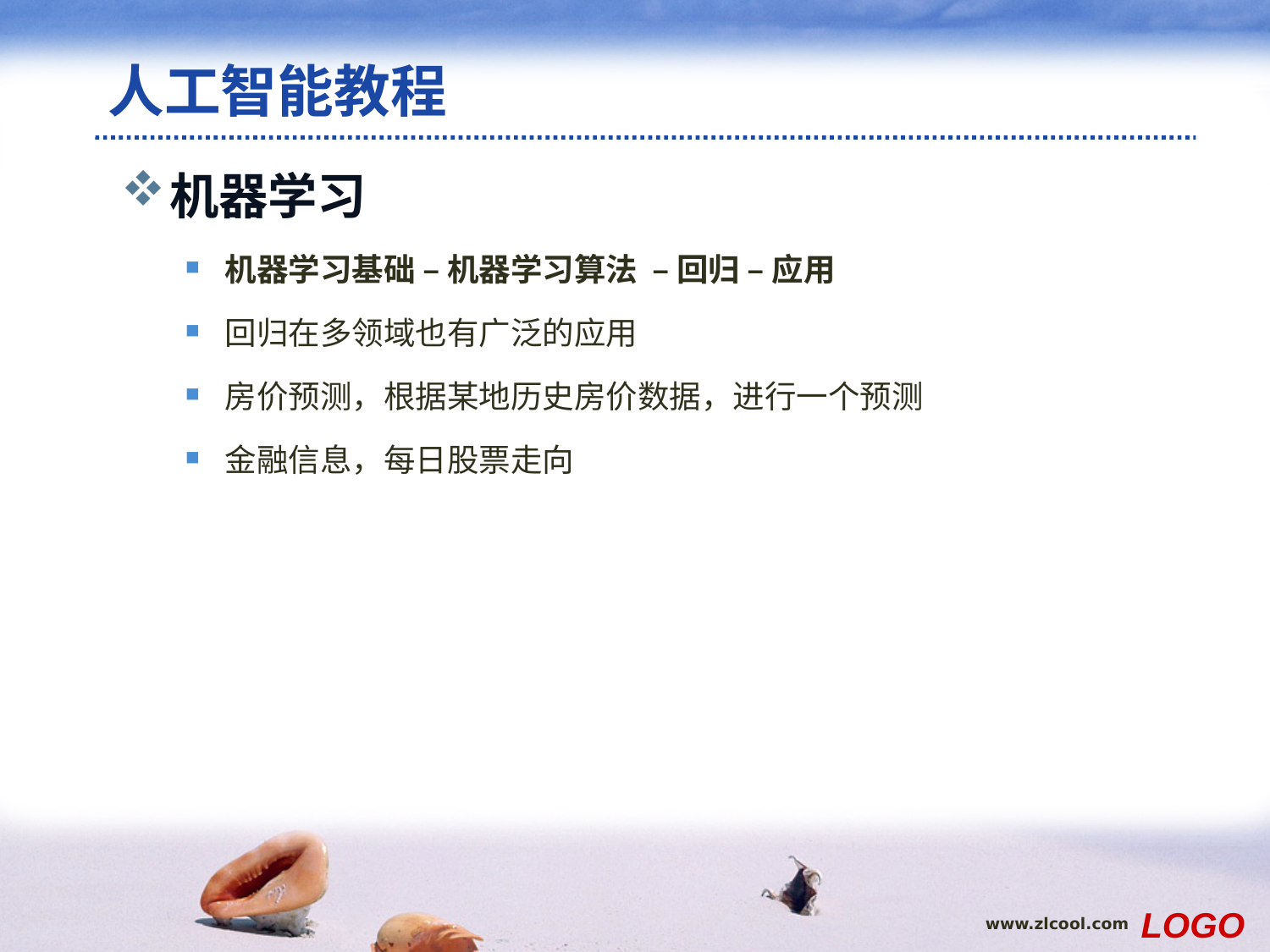

# 人工智能教程
机器学习
机器学习基础 – 机器学习算法  – 回归 – 应用
回归在多领域也有广泛的应用
房价预测，根据某地历史房价数据，进行一个预测
金融信息，每日股票走向

LOGO
www.zlcool.com